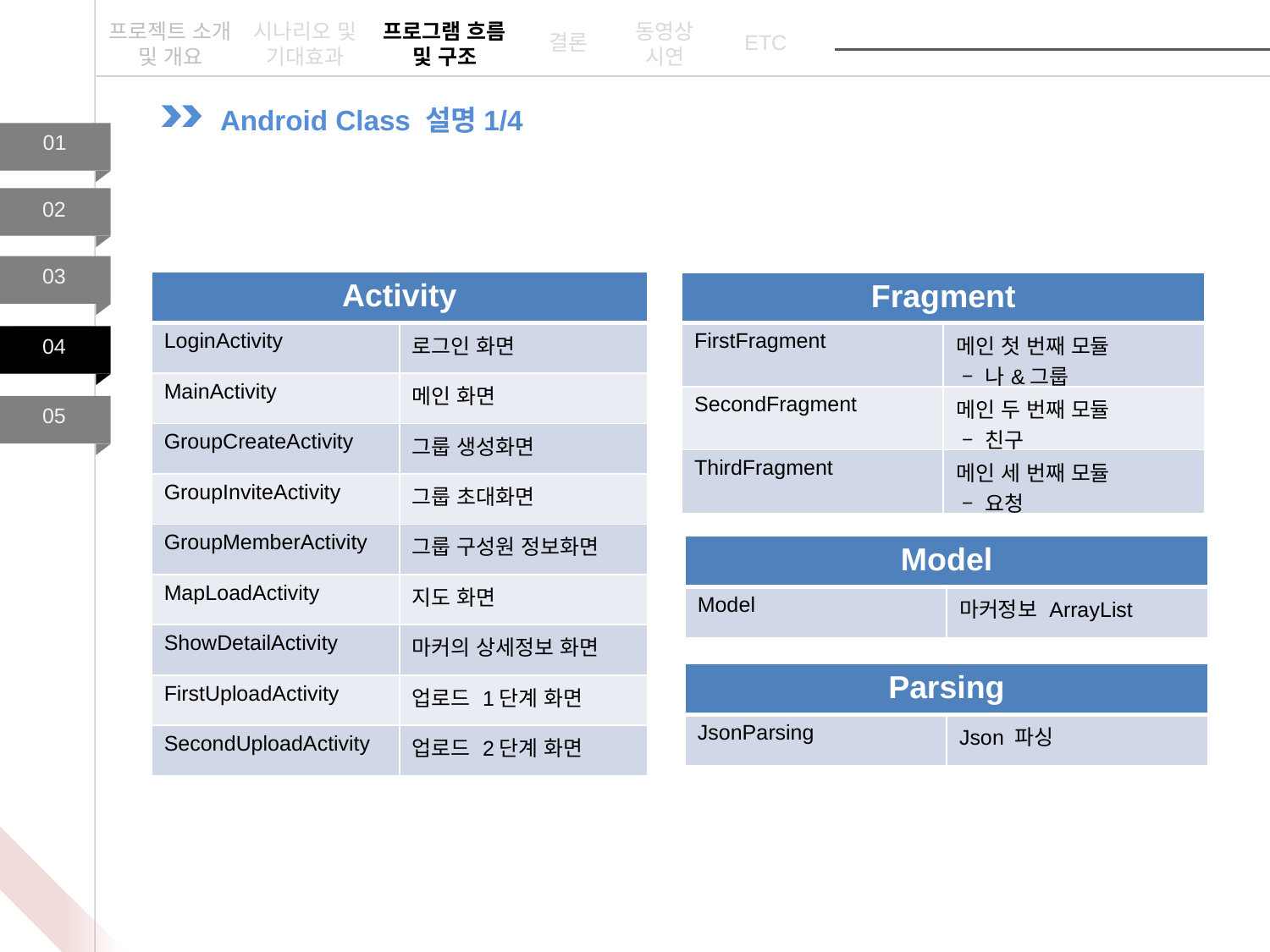

프로젝트 소개 및 개요
시나리오 및 기대효과
프로그램 흐름 및 구조
동영상
시연
ETC
결론
Android Class 설명1/4

01

02

03
| Activity |  |
| --- | --- |
| LoginActivity | 로그인 화면 |
| MainActivity | 메인 화면 |
| GroupCreateActivity | 그룹 생성화면 |
| GroupInviteActivity | 그룹 초대화면 |
| GroupMemberActivity | 그룹 구성원 정보화면 |
| MapLoadActivity | 지도 화면 |
| ShowDetailActivity | 마커의 상세정보 화면 |
| FirstUploadActivity | 업로드 1단계 화면 |
| SecondUploadActivity | 업로드 2단계 화면 |
| Fragment |  |
| --- | --- |
| FirstFragment | 메인 첫 번째 모듈 – 나&그룹 |
| SecondFragment | 메인 두 번째 모듈 – 친구 |
| ThirdFragment | 메인 세 번째 모듈 – 요청 |

04

05

| Model |  |
| --- | --- |
| Model | 마커정보 ArrayList |
| Parsing |  |
| --- | --- |
| JsonParsing | Json 파싱 |